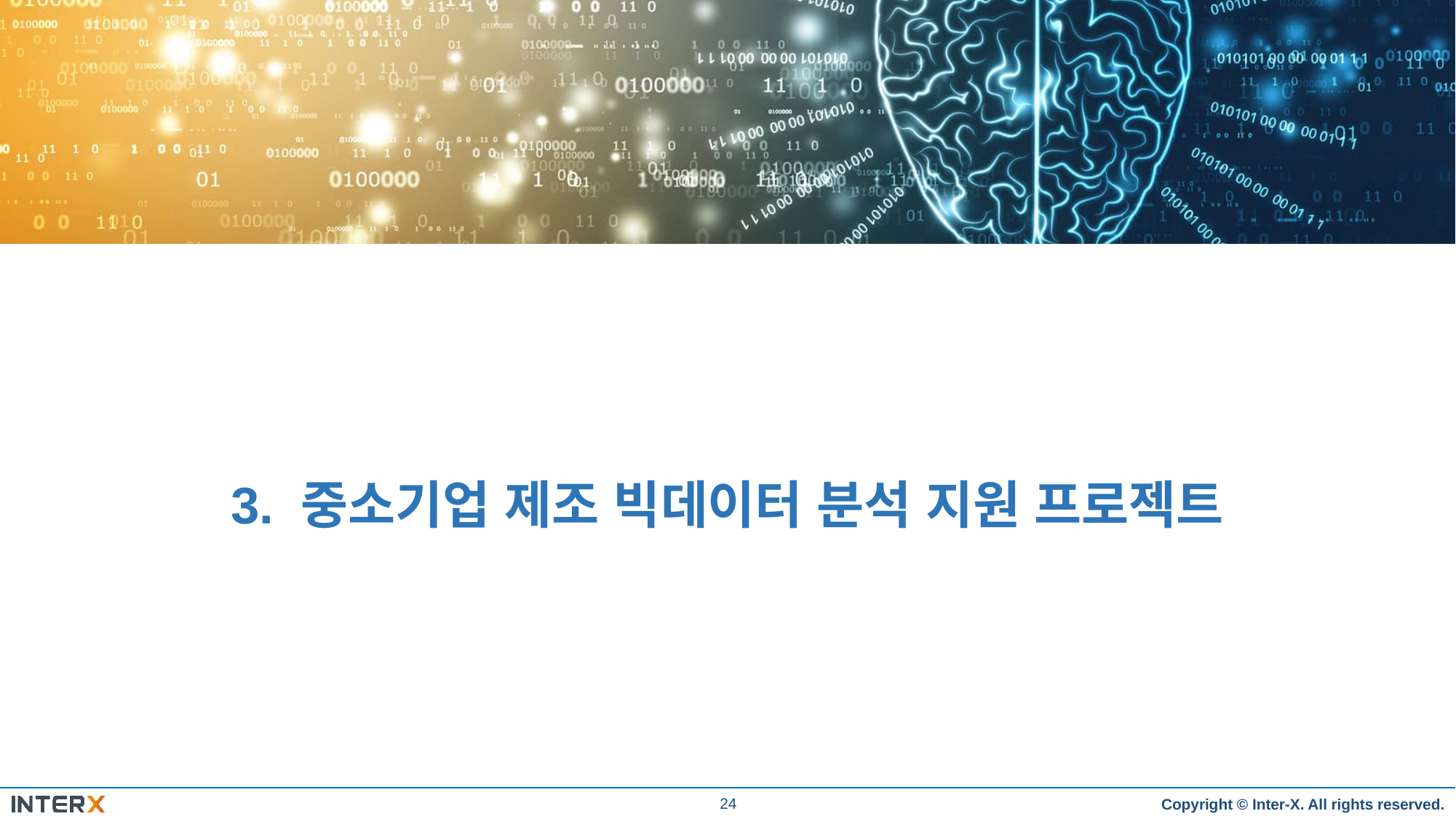

3. 중소기업 제조 빅데이터 분석 지원 프로젝트